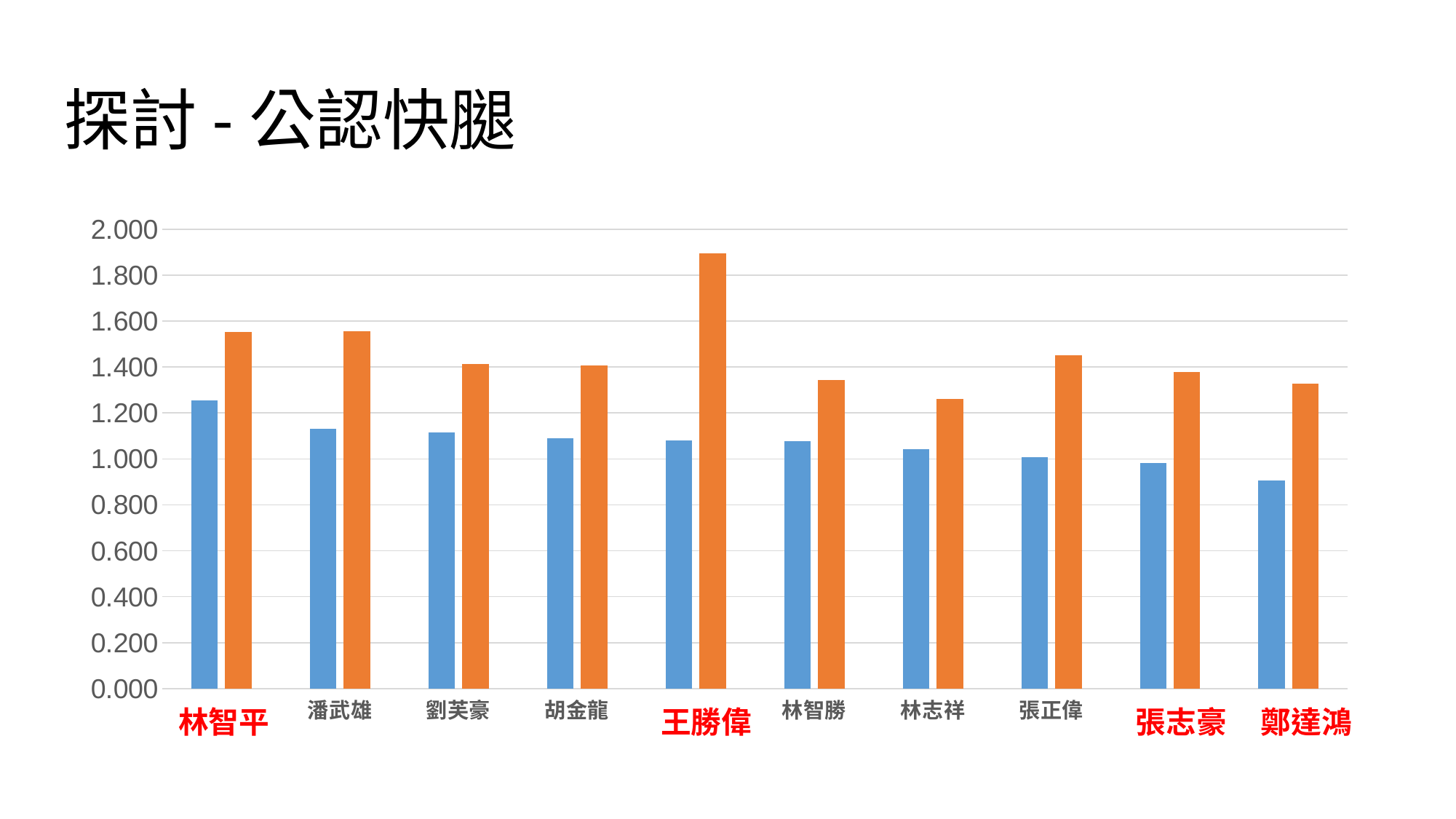

# 探討-公認快腿

### Chart

| Category | IBP | IRP |
|---|---|---|
| 林智平 | 1.25409108983574 | 1.553 |
| 潘武雄 | 1.12999670417628 | 1.556 |
| 劉芙豪 | 1.1140754639538 | 1.414 |
| 胡金龍 | 1.08892921960073 | 1.407 |
| 王勝偉 | 1.08000691204424 | 1.896 |
| 林智勝 | 1.07769178015088 | 1.344 |
| 林志祥 | 1.04295678247833 | 1.262 |
| 張正偉 | 1.00899082899407 | 1.452 |
| 張志豪 | 0.982519343349572 | 1.378 |
| 鄭達鴻 | 0.904536599 | 1.326 |
林智平
王勝偉
張志豪
鄭達鴻